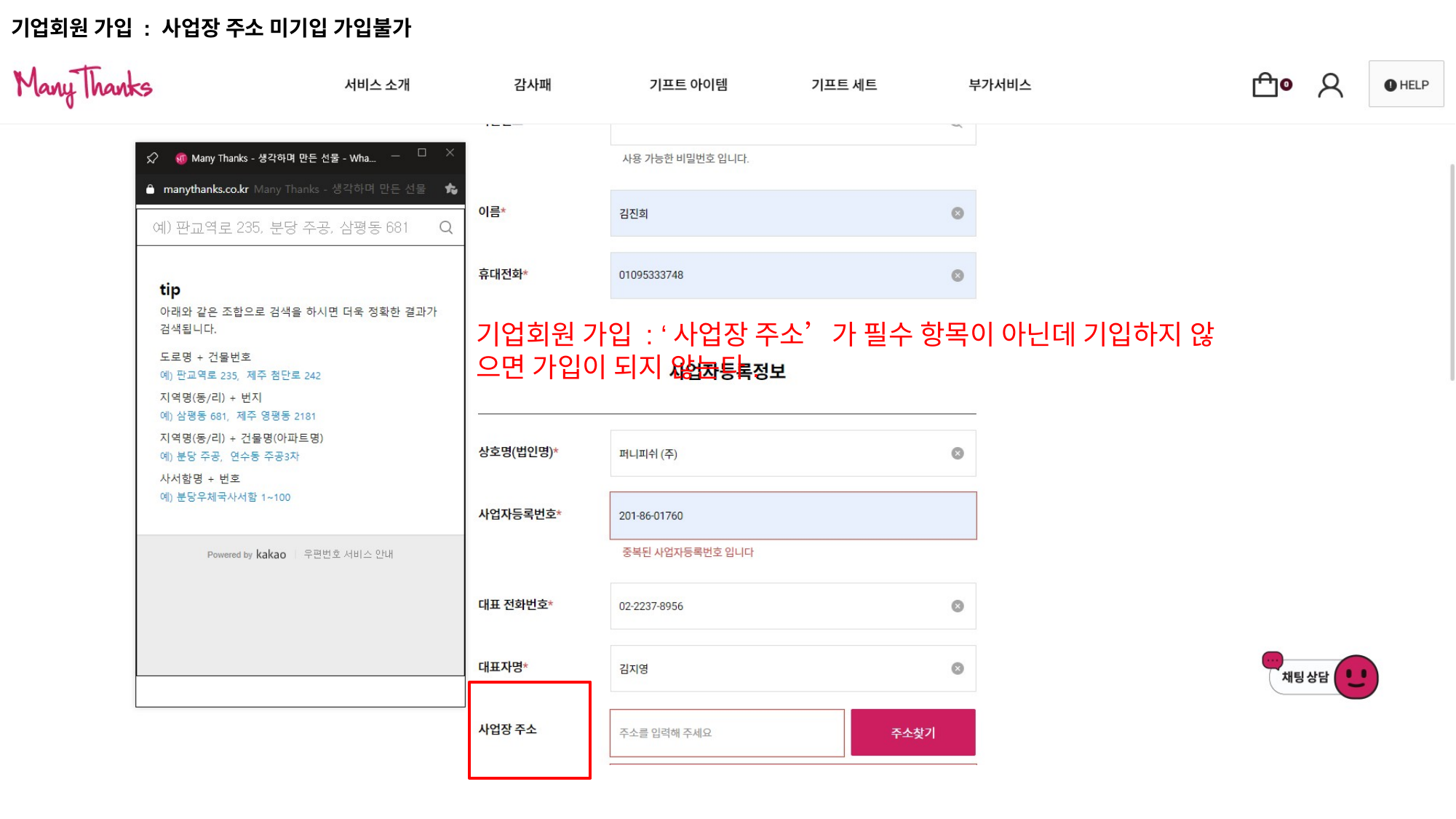

기업회원 가입 : 사업장 주소 미기입 가입불가

# 기업회원 가입 : ‘사업장 주소’가 필수 항목이 아닌데 기입하지 않  으면 가입이 되지 않는다.